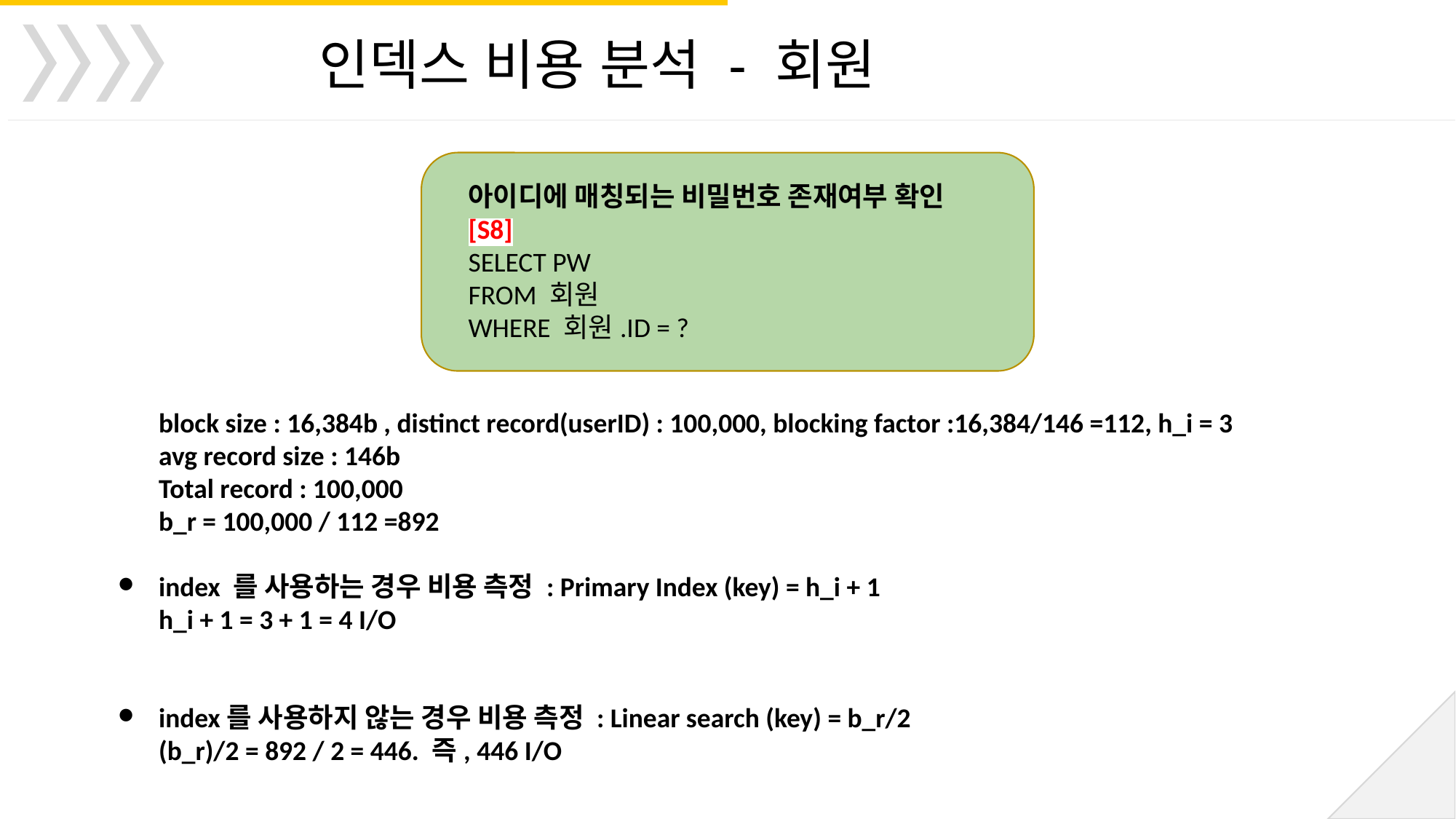

인덱스 비용 분석 - 회원

아이디에 매칭되는 비밀번호 존재여부 확인
[S8]
SELECT PW
FROM 회원
WHERE 회원.ID = ?
block size : 16,384b , distinct record(userID) : 100,000, blocking factor :16,384/146 =112, h_i = 3
avg record size : 146b
Total record : 100,000
b_r = 100,000 / 112 =892

index 를 사용하는 경우 비용 측정 : Primary Index (key) = h_i + 1
h_i + 1 = 3 + 1 = 4 I/O

index를 사용하지 않는 경우 비용 측정 : Linear search (key) = b_r/2
(b_r)/2 = 892 / 2 = 446. 즉, 446 I/O